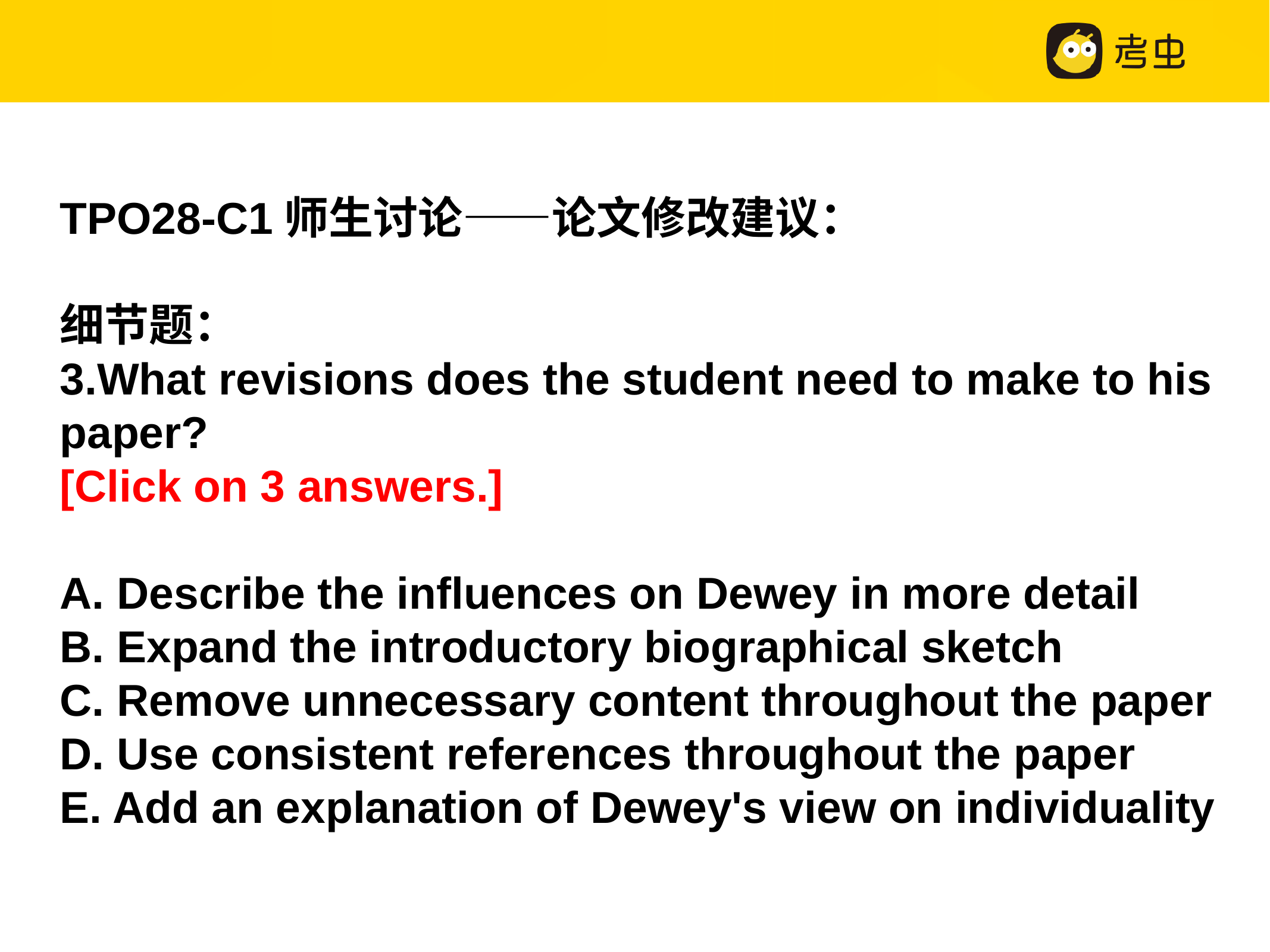

TPO28-C1师生讨论——论文修改建议：

细节题：
3.What revisions does the student need to make to his paper?
[Click on 3 answers.]

A. Describe the influences on Dewey in more detail
B. Expand the introductory biographical sketch
C. Remove unnecessary content throughout the paper
D. Use consistent references throughout the paper
E. Add an explanation of Dewey's view on individuality